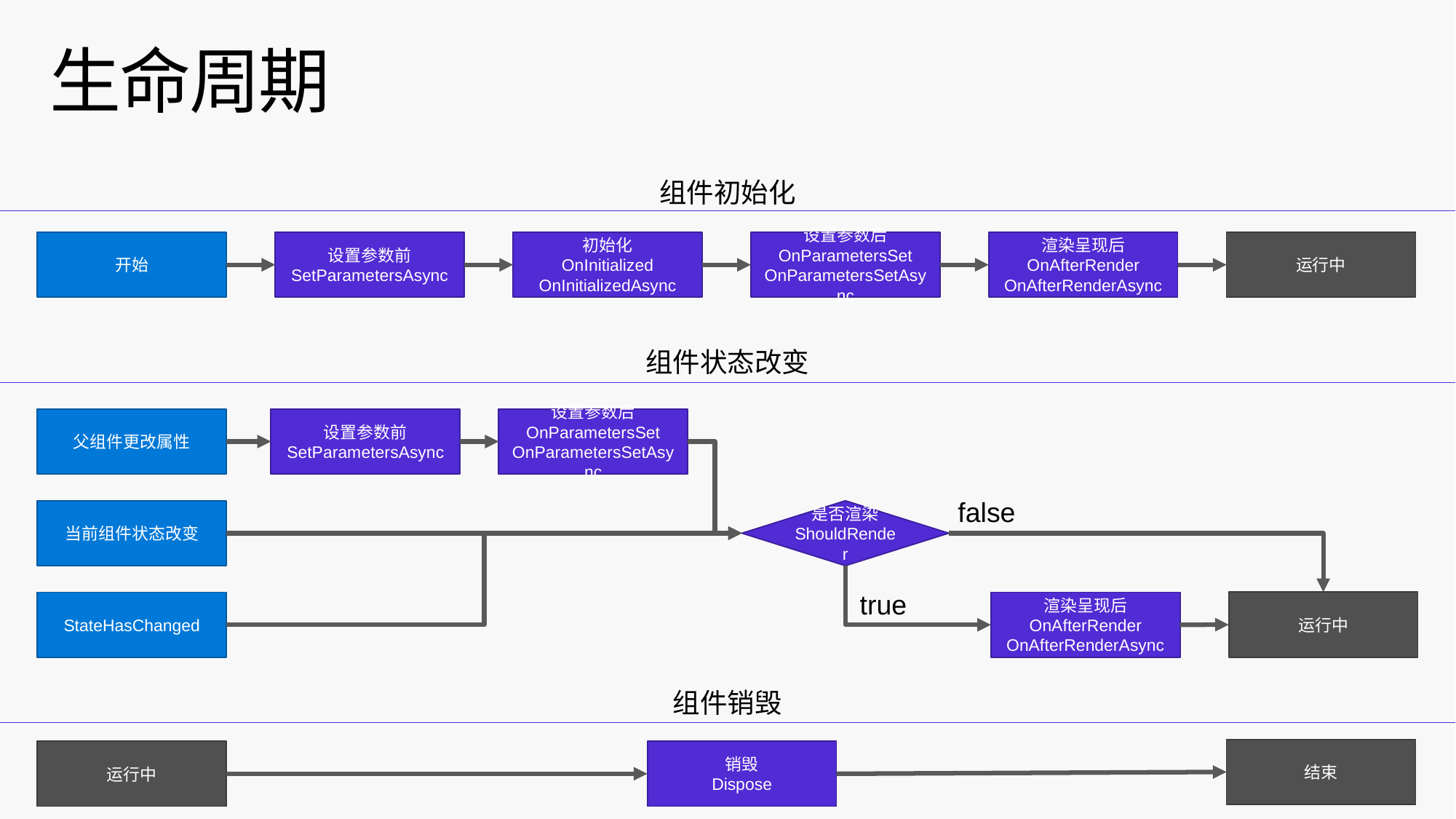

# 生命周期
组件初始化
开始
设置参数前
SetParametersAsync
初始化
OnInitialized
OnInitializedAsync
设置参数后
OnParametersSet
OnParametersSetAsync
渲染呈现后
OnAfterRender
OnAfterRenderAsync
运行中
组件状态改变
父组件更改属性
设置参数前
SetParametersAsync
设置参数后
OnParametersSet
OnParametersSetAsync
false
是否渲染
ShouldRender
true
运行中
渲染呈现后
OnAfterRender
OnAfterRenderAsync
当前组件状态改变
StateHasChanged
组件销毁
结束
运行中
销毁
Dispose